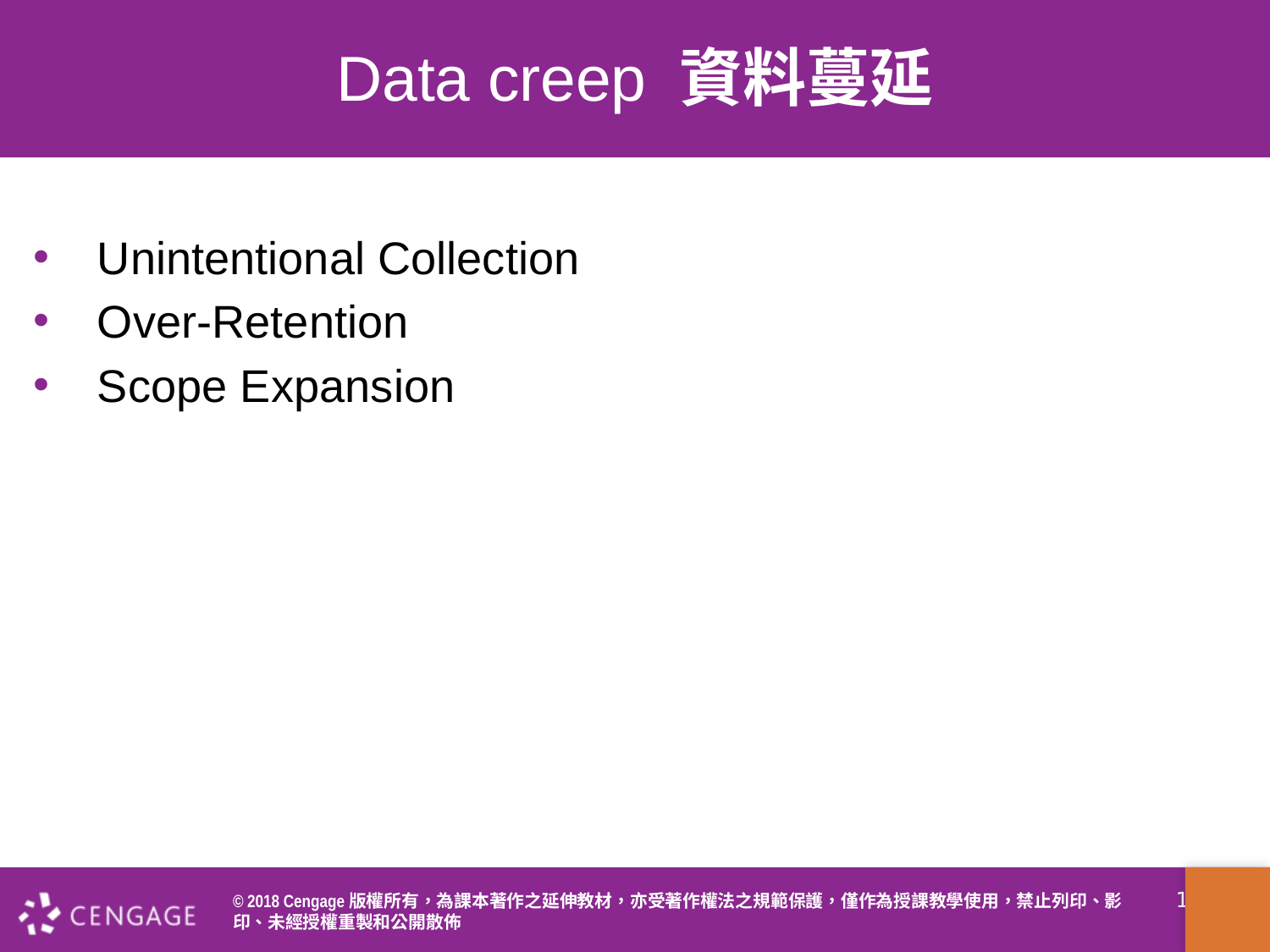

# Data creep 資料蔓延
Unintentional Collection
Over-Retention
Scope Expansion